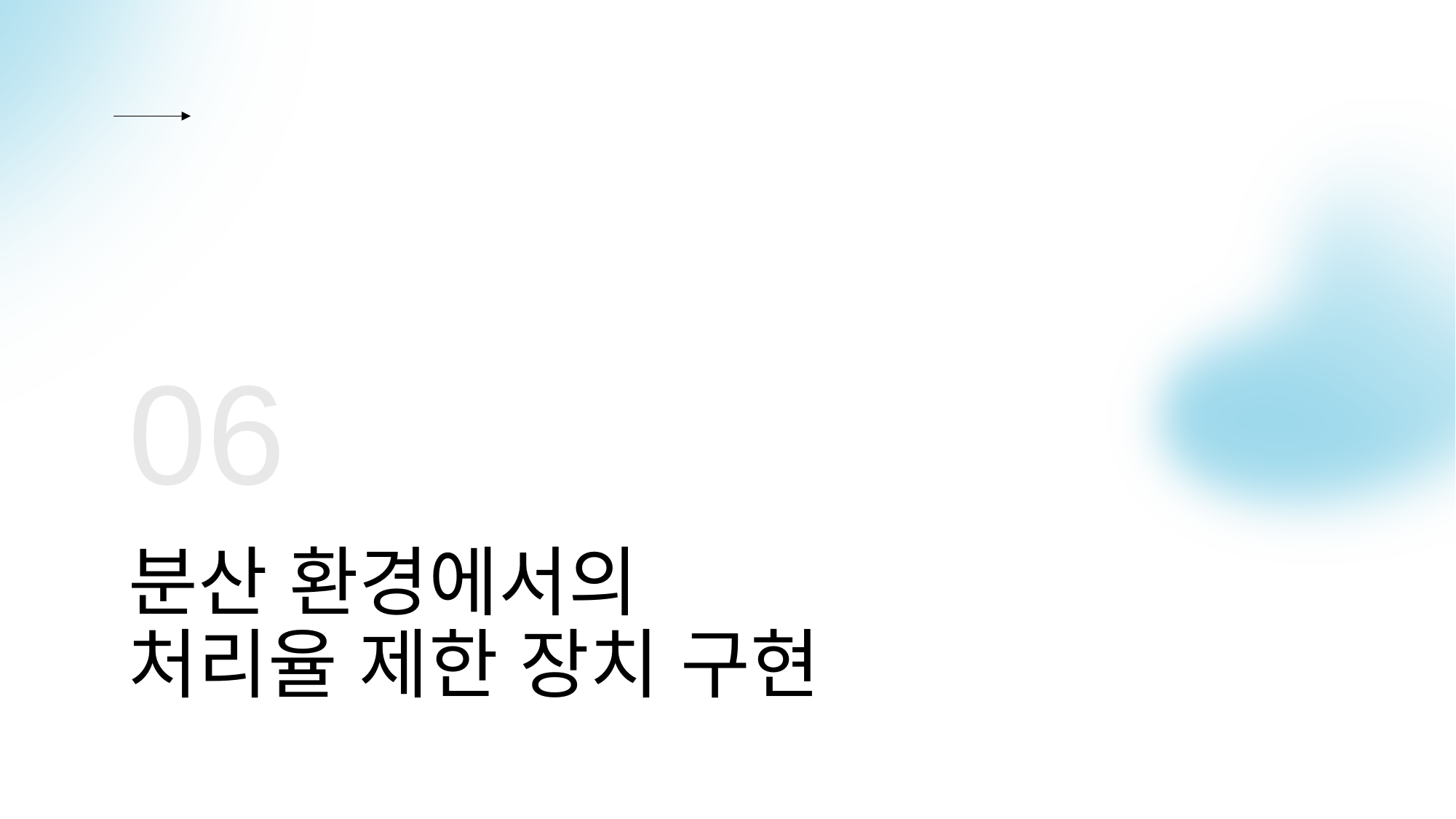

06
# 분산 환경에서의 처리율 제한 장치 구현